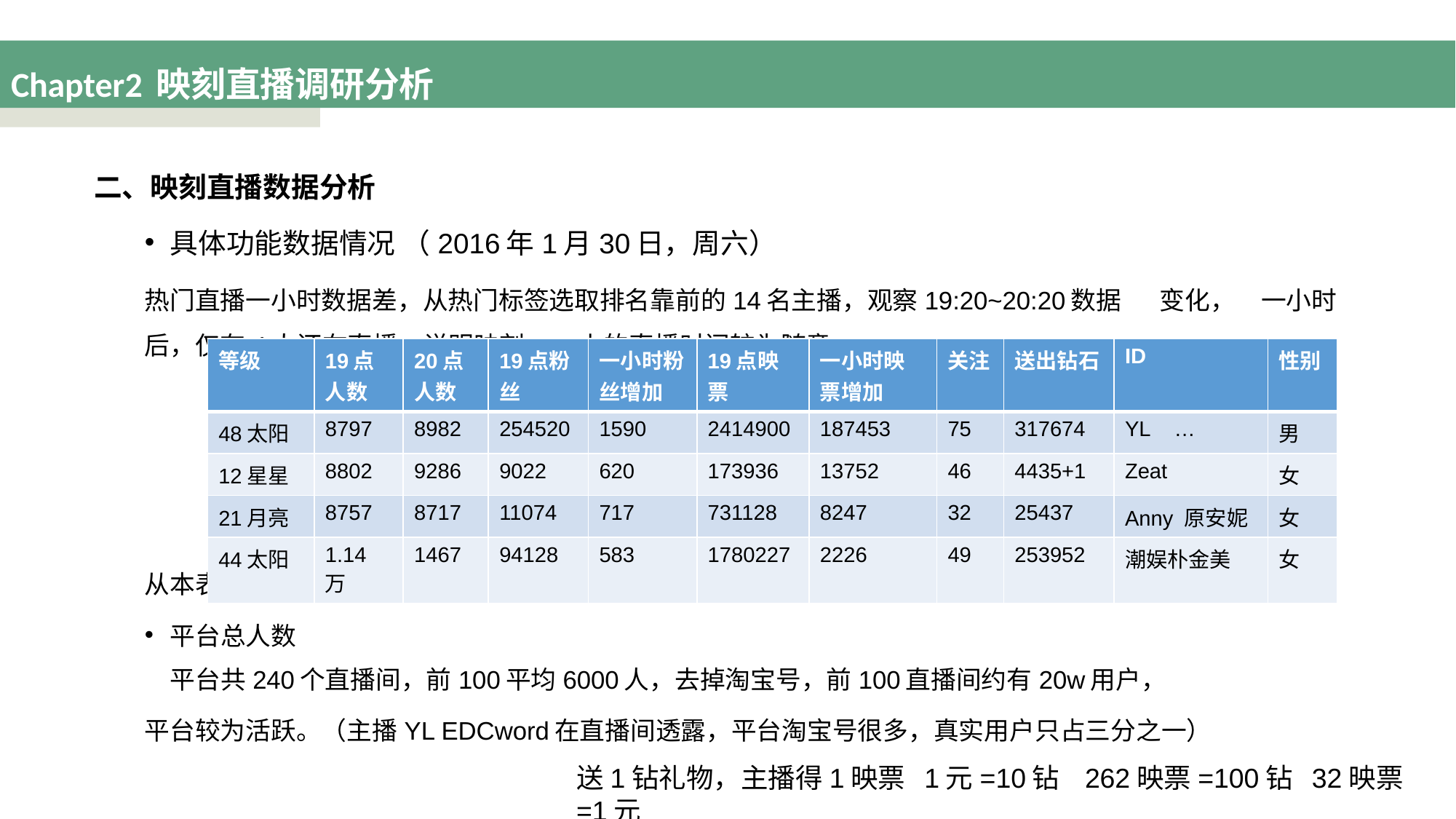

# Chapter2 映刻直播调研分析
二、映刻直播数据分析
具体功能数据情况 （2016年1月30日，周六）
	热门直播一小时数据差，从热门标签选取排名靠前的14名主播，观察19:20~20:20数据	变化，	一小时后，仅有4人还在直播，说明映刻app上的直播时间较为随意。

	从本表可以看出一小时内，几位主播粉丝增加了500~1500人，映票则与一小时内人气有关。
平台总人数
	平台共240个直播间，前100平均6000人，去掉淘宝号，前100直播间约有20w用户，
	平台较为活跃。（主播YL EDCword在直播间透露，平台淘宝号很多，真实用户只占三分之一）
| 等级 | 19点人数 | 20点人数 | 19点粉丝 | 一小时粉丝增加 | 19点映票 | 一小时映票增加 | 关注 | 送出钻石 | ID | 性别 |
| --- | --- | --- | --- | --- | --- | --- | --- | --- | --- | --- |
| 48太阳 | 8797 | 8982 | 254520 | 1590 | 2414900 | 187453 | 75 | 317674 | YL … | 男 |
| 12星星 | 8802 | 9286 | 9022 | 620 | 173936 | 13752 | 46 | 4435+1 | Zeat | 女 |
| 21月亮 | 8757 | 8717 | 11074 | 717 | 731128 | 8247 | 32 | 25437 | Anny 原安妮 | 女 |
| 44太阳 | 1.14万 | 1467 | 94128 | 583 | 1780227 | 2226 | 49 | 253952 | 潮娱朴金美 | 女 |
送1钻礼物，主播得1映票  1元=10钻   262映票=100钻  32映票=1元